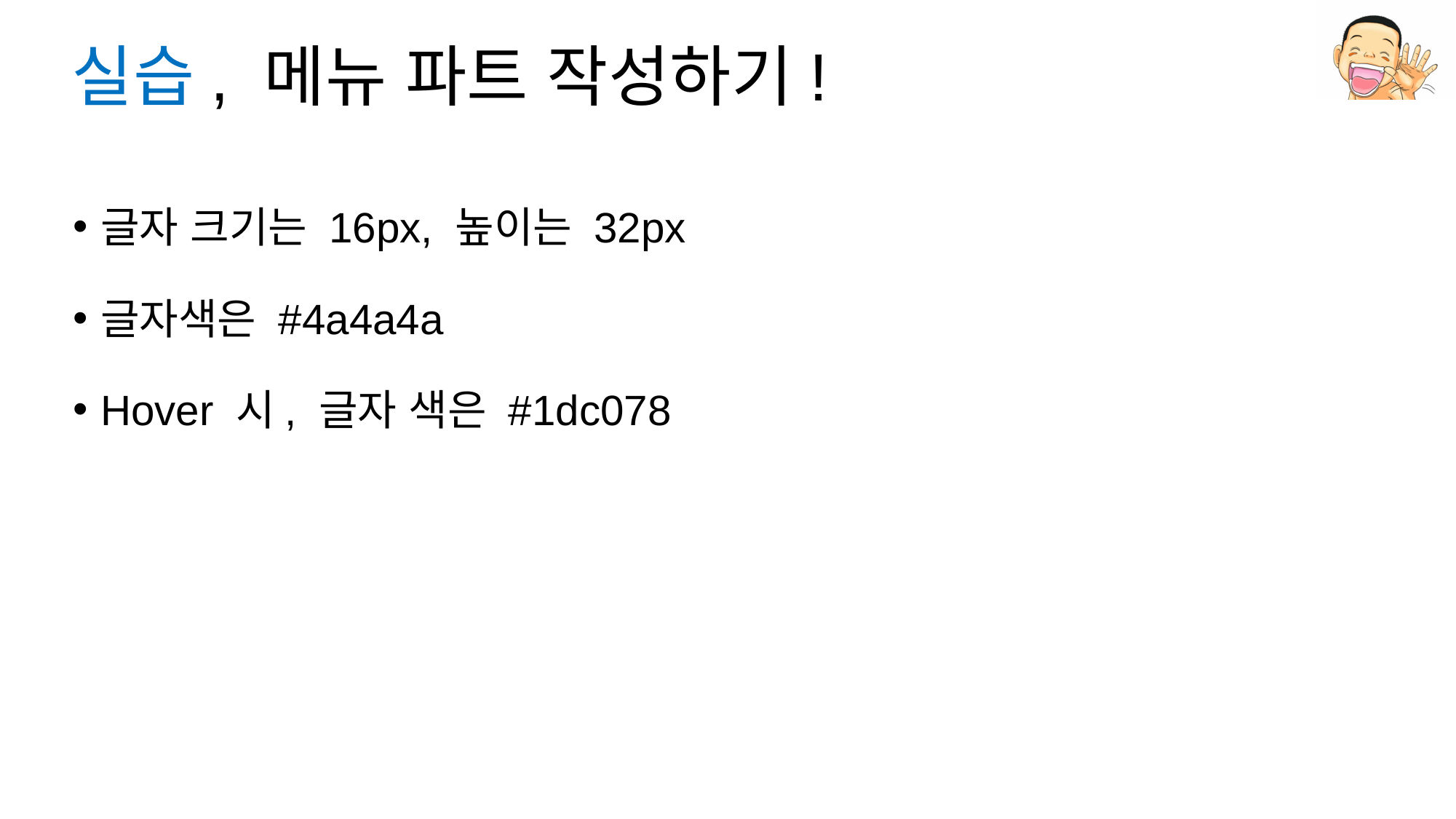

# 실습, 메뉴 파트 작성하기!
글자 크기는 16px, 높이는 32px
글자색은 #4a4a4a
Hover 시, 글자 색은 #1dc078